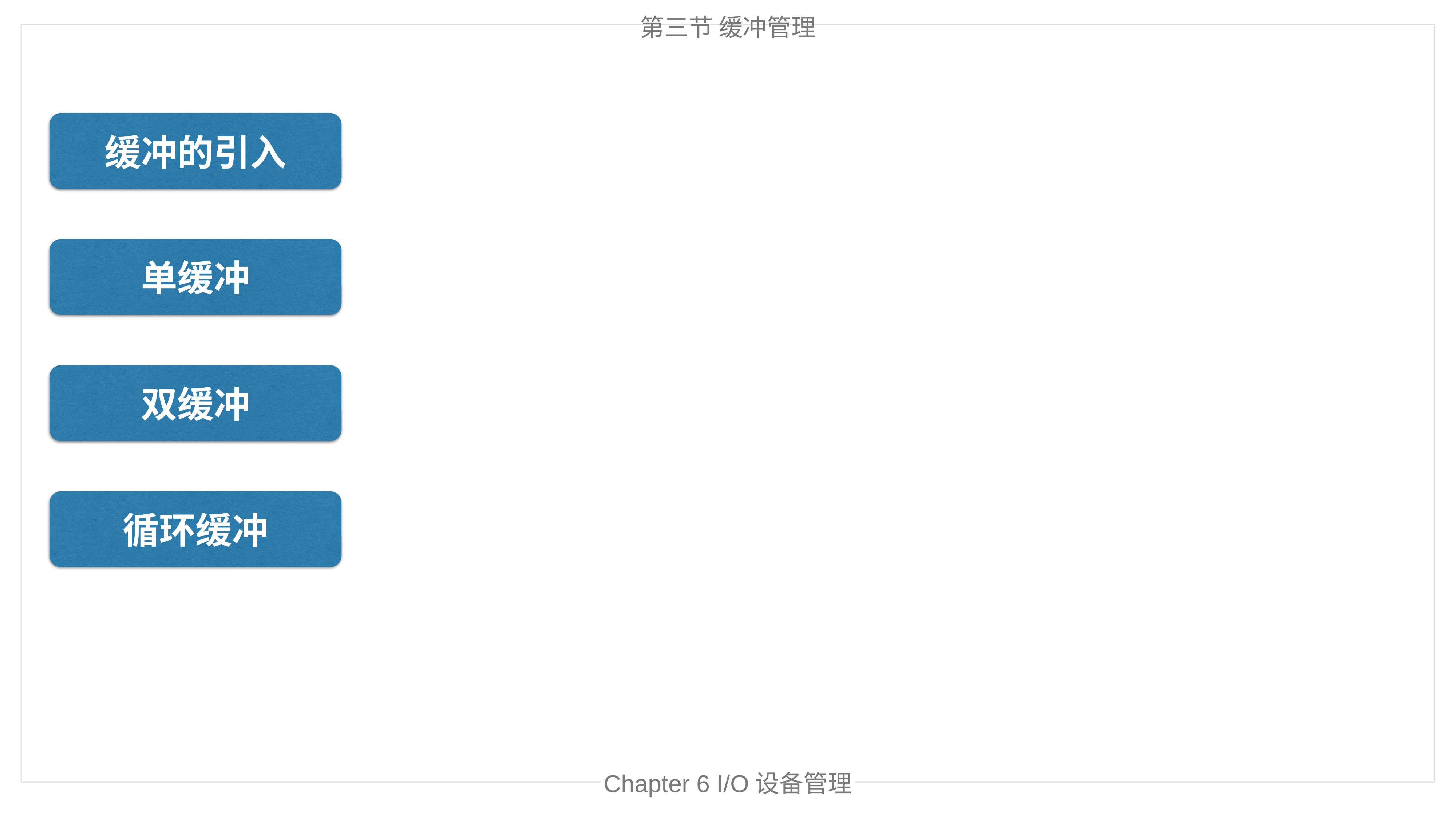

第三节 缓冲管理

缓冲的引入
单缓冲
双缓冲
循环缓冲
Chapter 6 I/O设备管理
Chapter 处理器管理